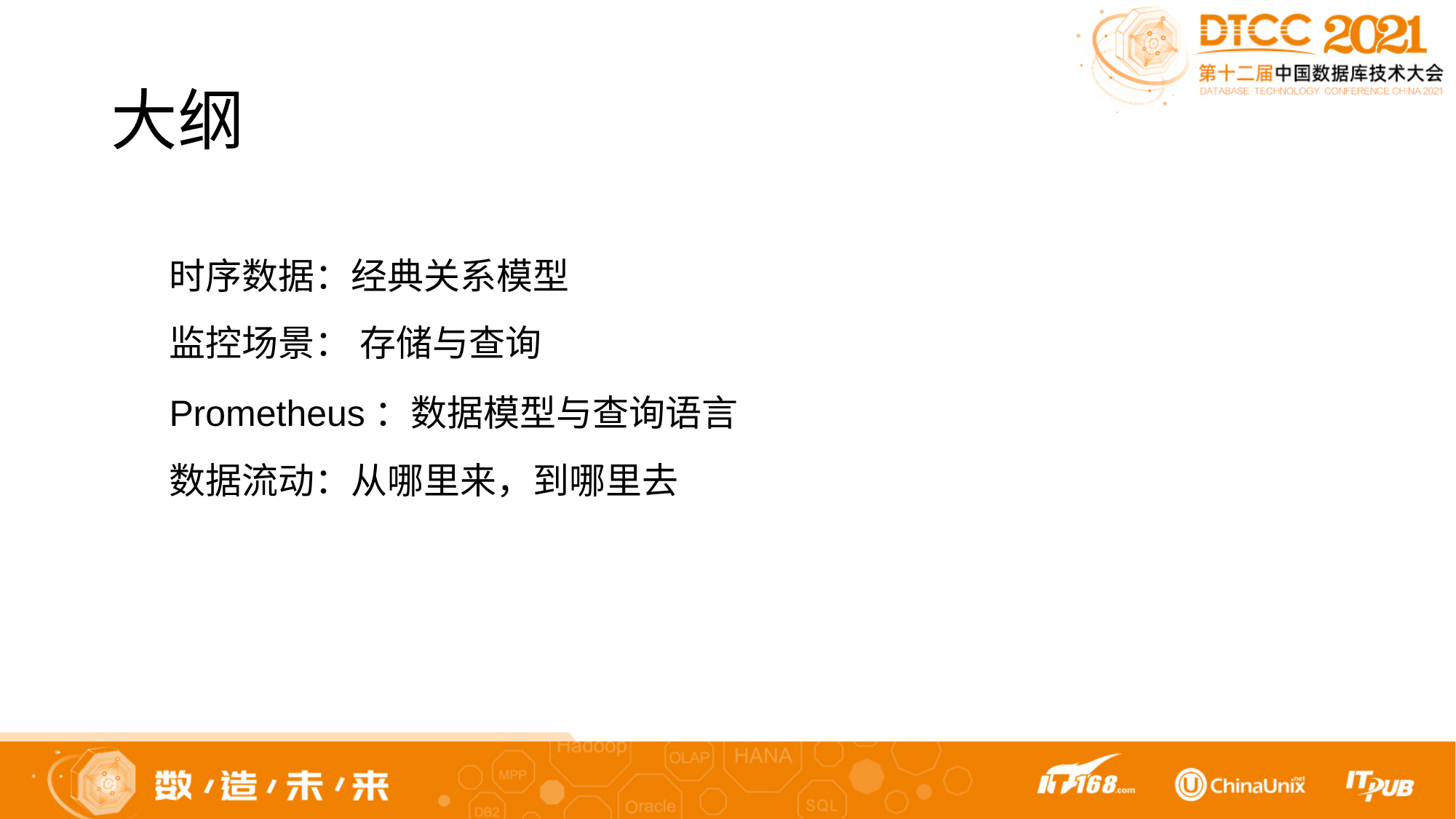

# 大纲
时序数据：经典关系模型
监控场景： 存储与查询
Prometheus：数据模型与查询语言
数据流动：从哪里来，到哪里去